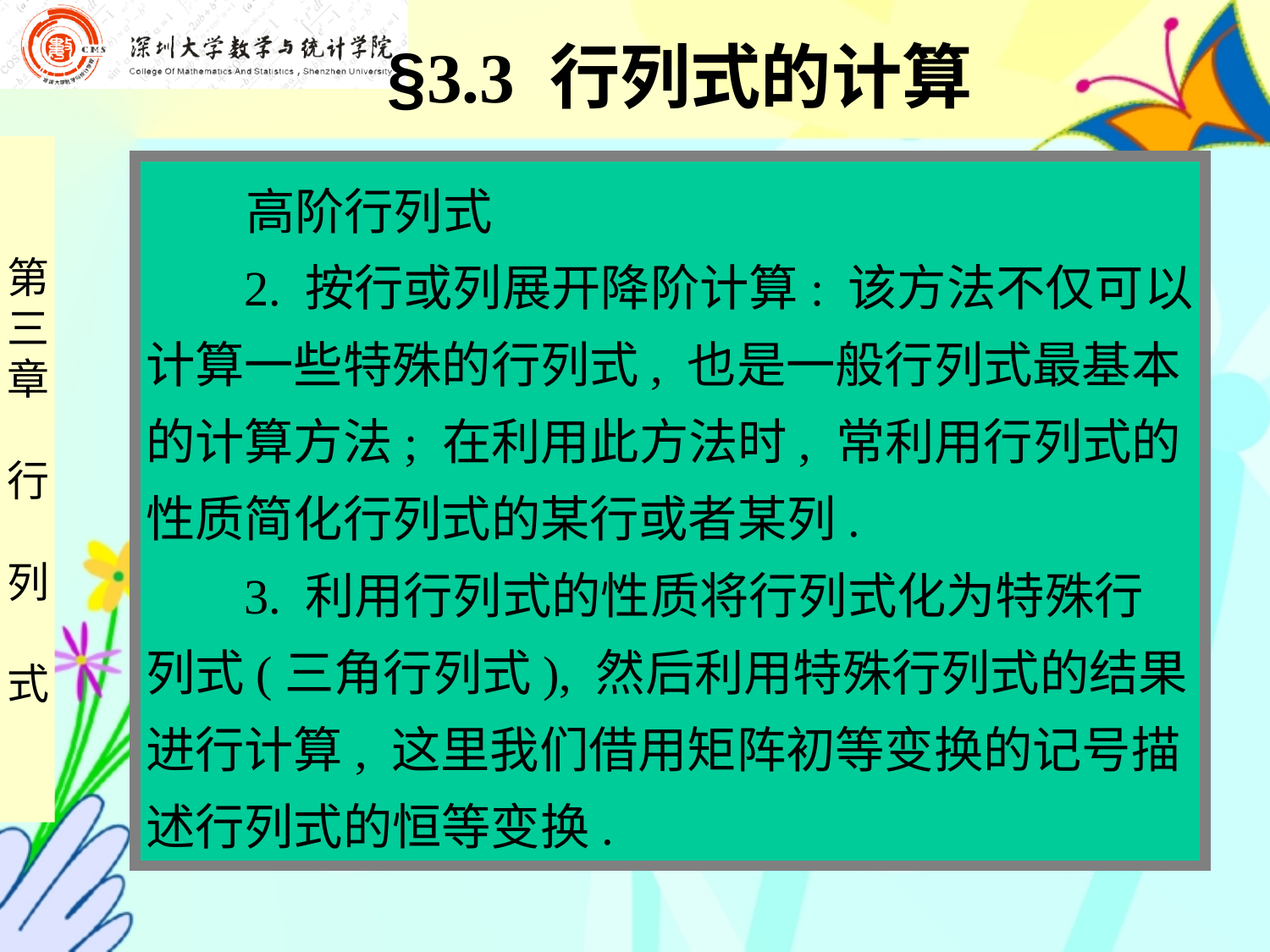

§3.3 行列式的计算
        高阶行列式
        2. 按行或列展开降阶计算: 该方法不仅可以
计算一些特殊的行列式, 也是一般行列式最基本
的计算方法; 在利用此方法时, 常利用行列式的
性质简化行列式的某行或者某列.
        3. 利用行列式的性质将行列式化为特殊行
列式(三角行列式), 然后利用特殊行列式的结果
进行计算, 这里我们借用矩阵初等变换的记号描
述行列式的恒等变换.